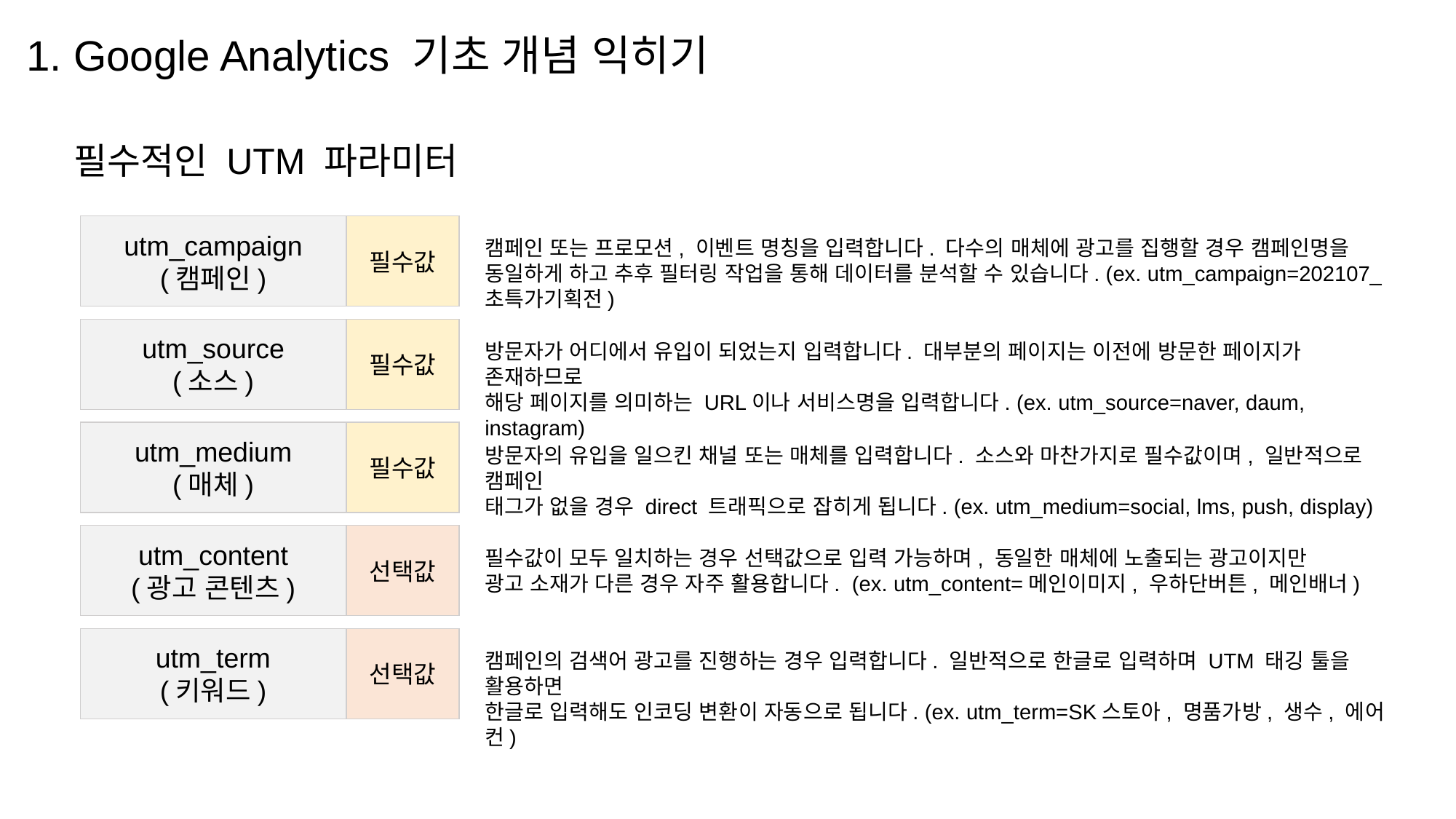

1. Google Analytics 기초 개념 익히기
필수적인 UTM 파라미터
utm_campaign
(캠페인)
필수값
캠페인 또는 프로모션, 이벤트 명칭을 입력합니다. 다수의 매체에 광고를 집행할 경우 캠페인명을 동일하게 하고 추후 필터링 작업을 통해 데이터를 분석할 수 있습니다. (ex. utm_campaign=202107_초특가기획전)
utm_source
(소스)
필수값
방문자가 어디에서 유입이 되었는지 입력합니다. 대부분의 페이지는 이전에 방문한 페이지가 존재하므로
해당 페이지를 의미하는 URL이나 서비스명을 입력합니다. (ex. utm_source=naver, daum, instagram)
utm_medium
(매체)
필수값
방문자의 유입을 일으킨 채널 또는 매체를 입력합니다. 소스와 마찬가지로 필수값이며, 일반적으로 캠페인
태그가 없을 경우 direct 트래픽으로 잡히게 됩니다. (ex. utm_medium=social, lms, push, display)
utm_content
(광고 콘텐츠)
선택값
필수값이 모두 일치하는 경우 선택값으로 입력 가능하며, 동일한 매체에 노출되는 광고이지만
광고 소재가 다른 경우 자주 활용합니다.  (ex. utm_content=메인이미지, 우하단버튼, 메인배너)
utm_term
(키워드)
선택값
캠페인의 검색어 광고를 진행하는 경우 입력합니다. 일반적으로 한글로 입력하며 UTM 태깅 툴을 활용하면
한글로 입력해도 인코딩 변환이 자동으로 됩니다. (ex. utm_term=SK스토아, 명품가방, 생수, 에어컨)